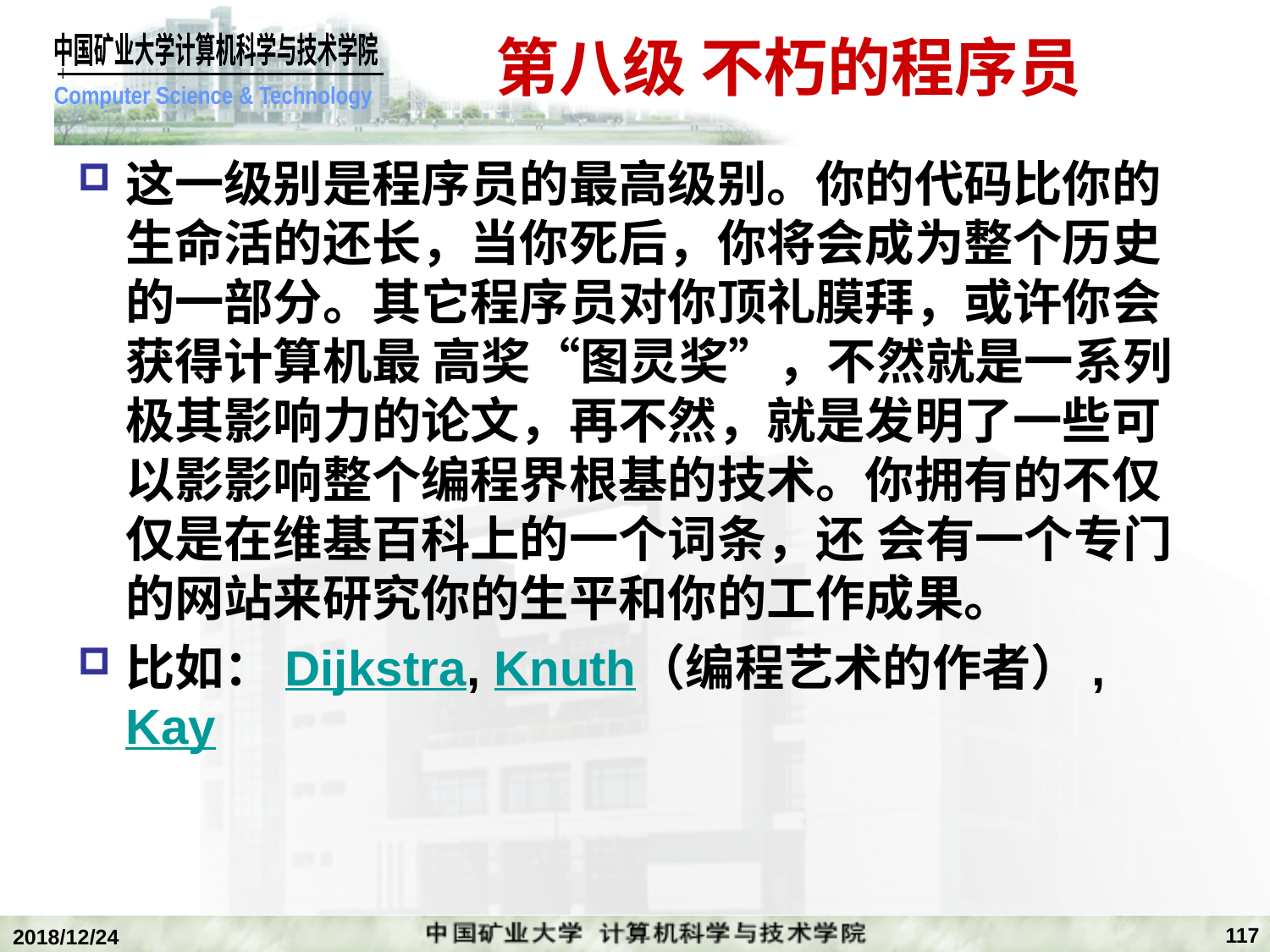

# 第八级 不朽的程序员
这一级别是程序员的最高级别。你的代码比你的生命活的还长，当你死后，你将会成为整个历史的一部分。其它程序员对你顶礼膜拜，或许你会获得计算机最 高奖“图灵奖”，不然就是一系列极其影响力的论文，再不然，就是发明了一些可以影影响整个编程界根基的技术。你拥有的不仅仅是在维基百科上的一个词条，还 会有一个专门的网站来研究你的生平和你的工作成果。
比如：Dijkstra, Knuth（编程艺术的作者）, Kay
117
2018/12/24